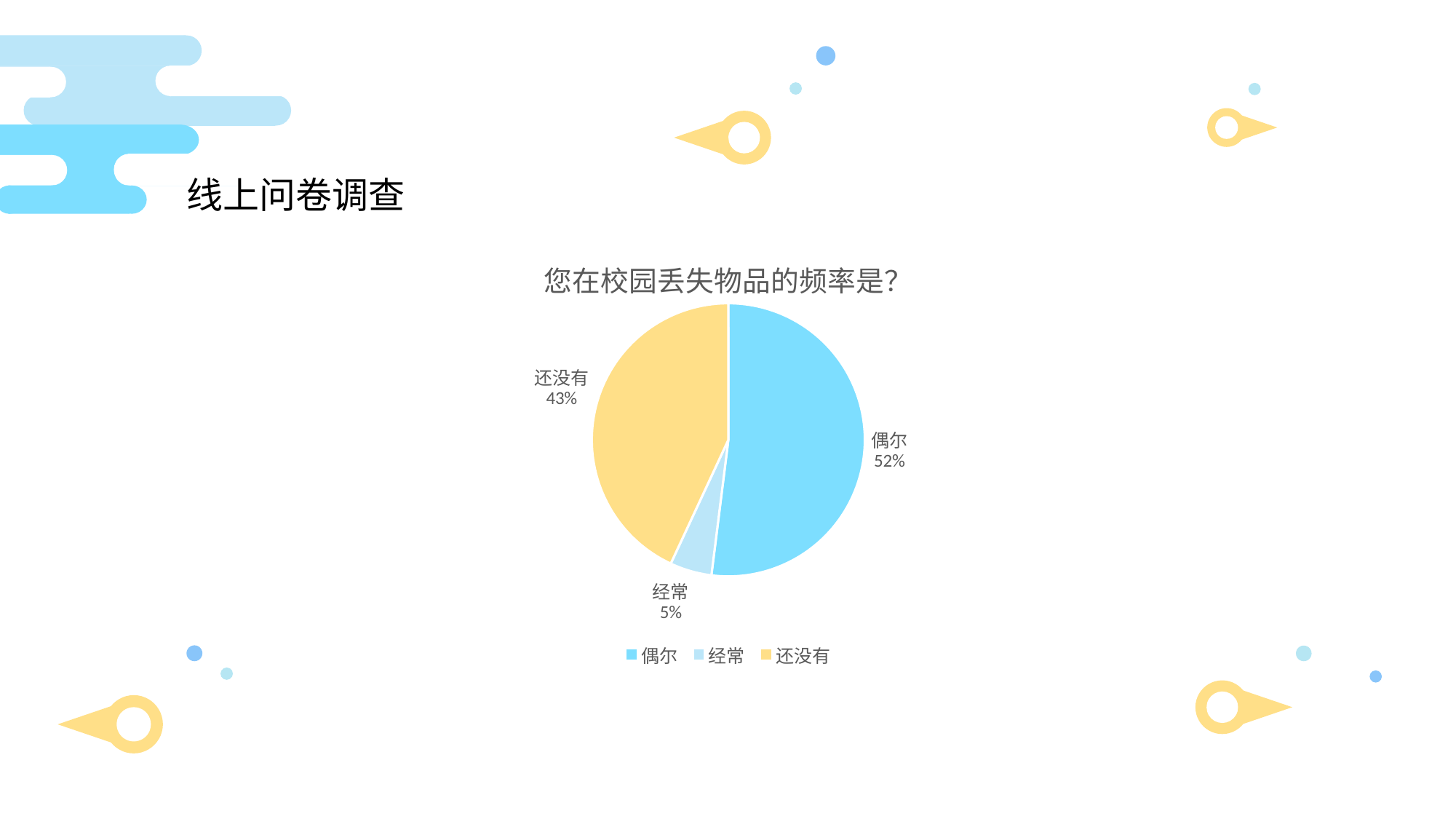

线上问卷调查

### Chart:

| Category | 您在校园丢失物品的频率是？ |
|---|---|
| 偶尔 | 105.0 |
| 经常 | 10.0 |
| 还没有 | 87.0 |